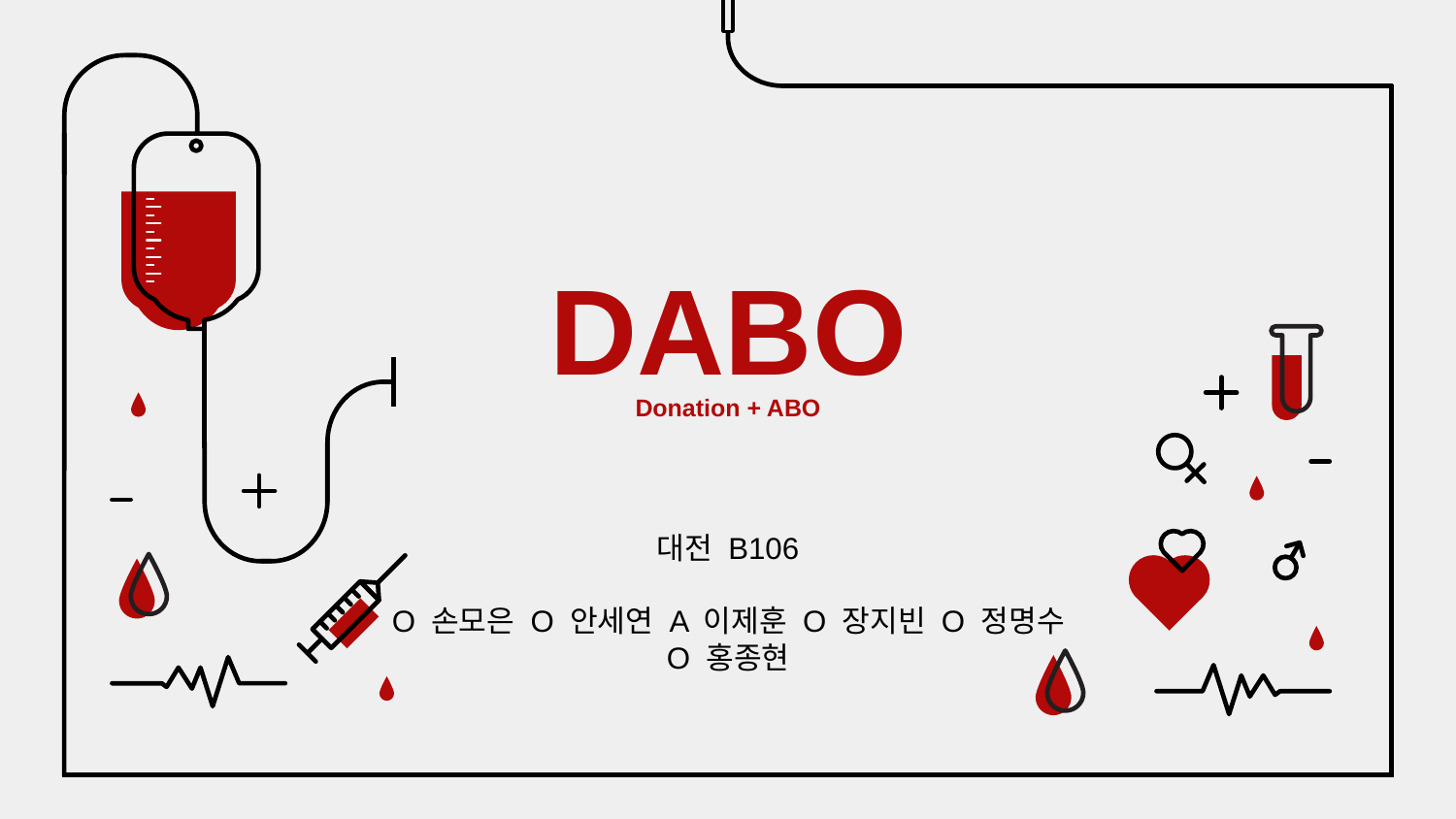

# DABO Donation + ABO
대전 B106

O 손모은 O 안세연 A 이제훈 O 장지빈 O 정명수 O 홍종현